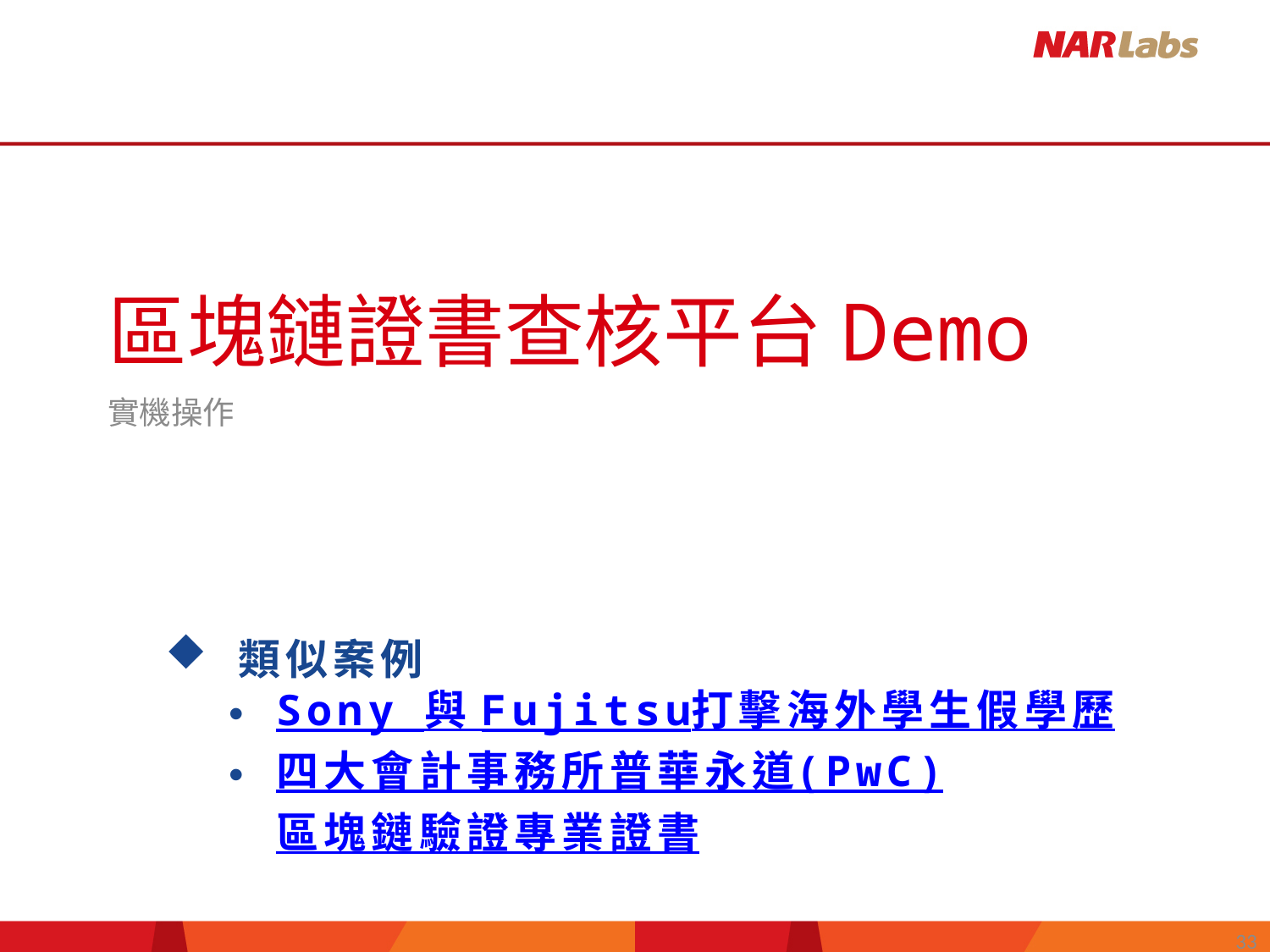

區塊鏈證書查核平台Demo
實機操作
 類似案例
Sony 與 Fujitsu打擊海外學生假學歷
四大會計事務所普華永道(PwC)區塊鏈驗證專業證書
33